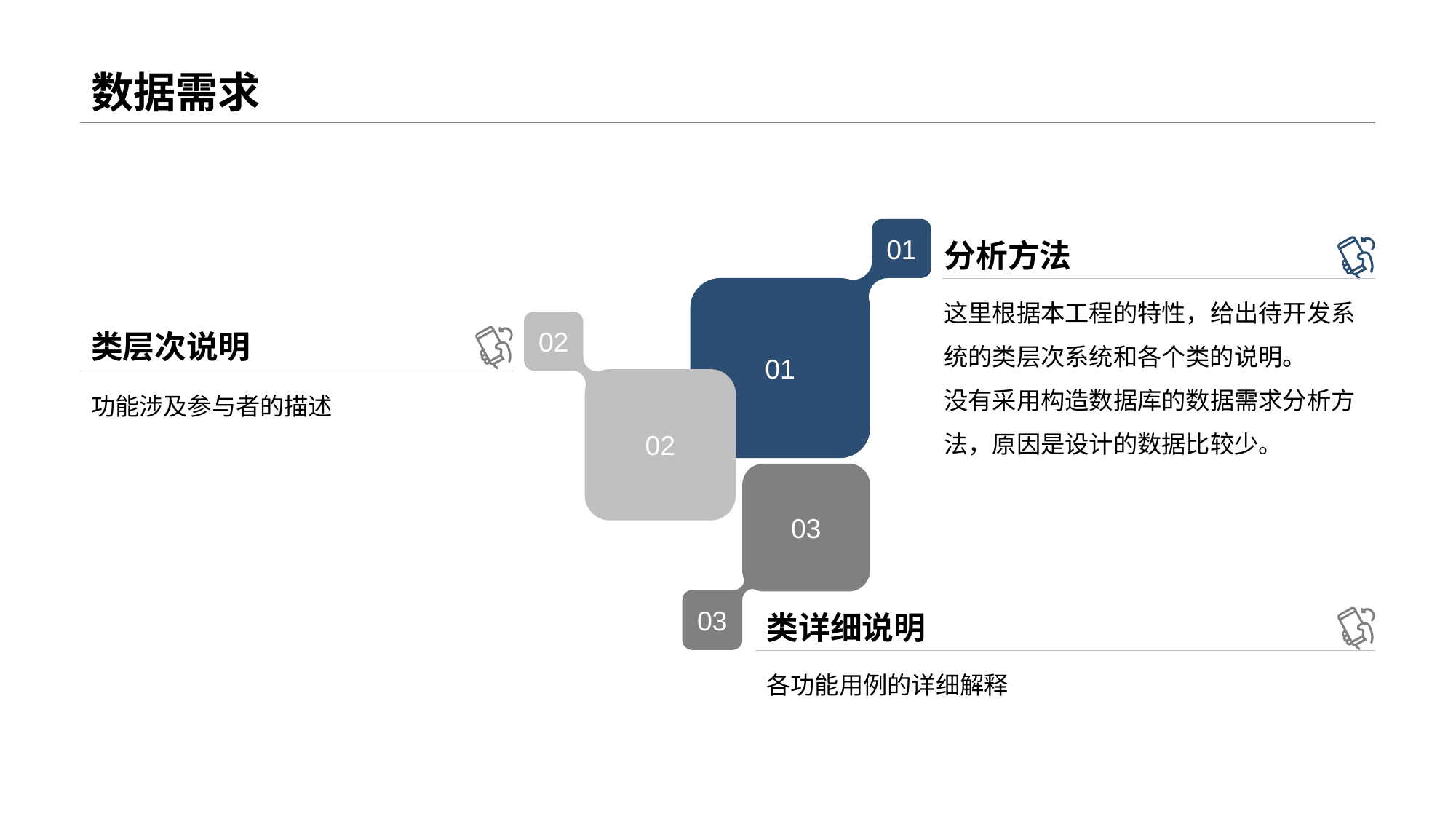

# 数据需求
01

01
02

02
03

03
分析方法

这里根据本工程的特性，给出待开发系统的类层次系统和各个类的说明。
没有采用构造数据库的数据需求分析方法，原因是设计的数据比较少。
类层次说明

功能涉及参与者的描述
类详细说明

各功能用例的详细解释